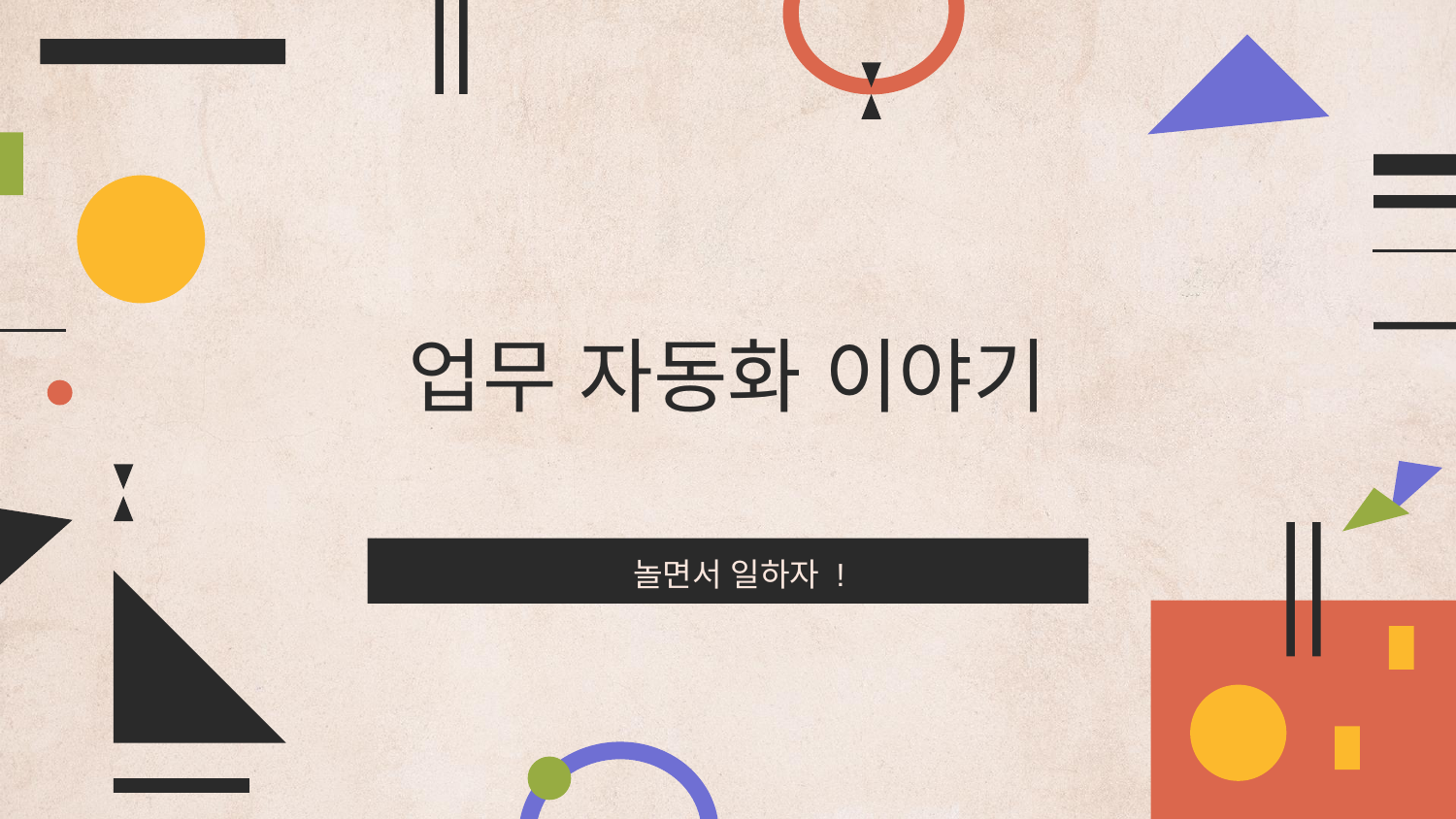

# 업무 자동화 이야기

놀면서 일하자 !